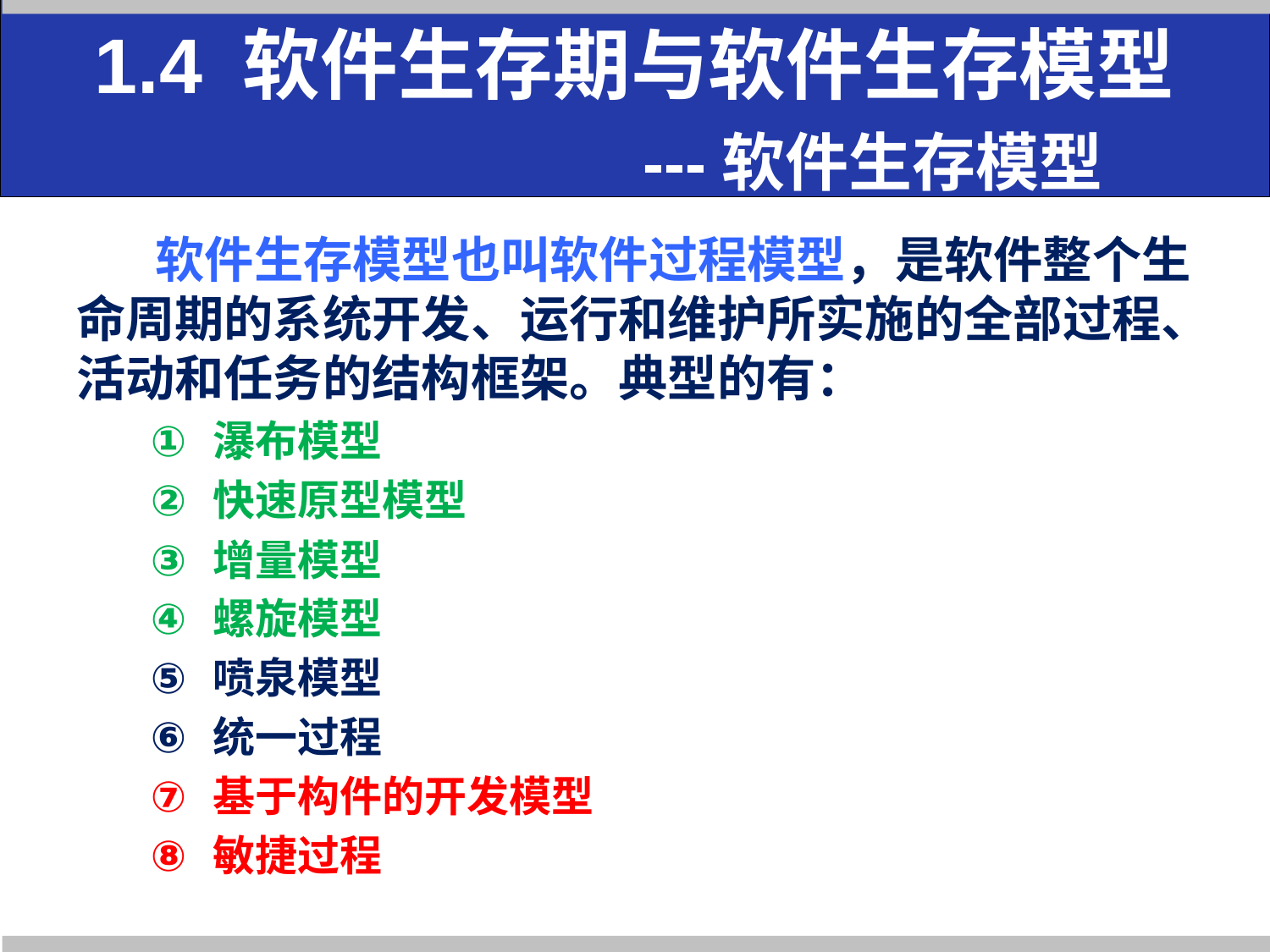

# 1.4 软件生存期与软件生存模型 ---软件生存模型
      软件生存模型也叫软件过程模型，是软件整个生命周期的系统开发、运行和维护所实施的全部过程、活动和任务的结构框架。典型的有：
瀑布模型
快速原型模型
增量模型
螺旋模型
喷泉模型
统一过程
基于构件的开发模型
敏捷过程
62